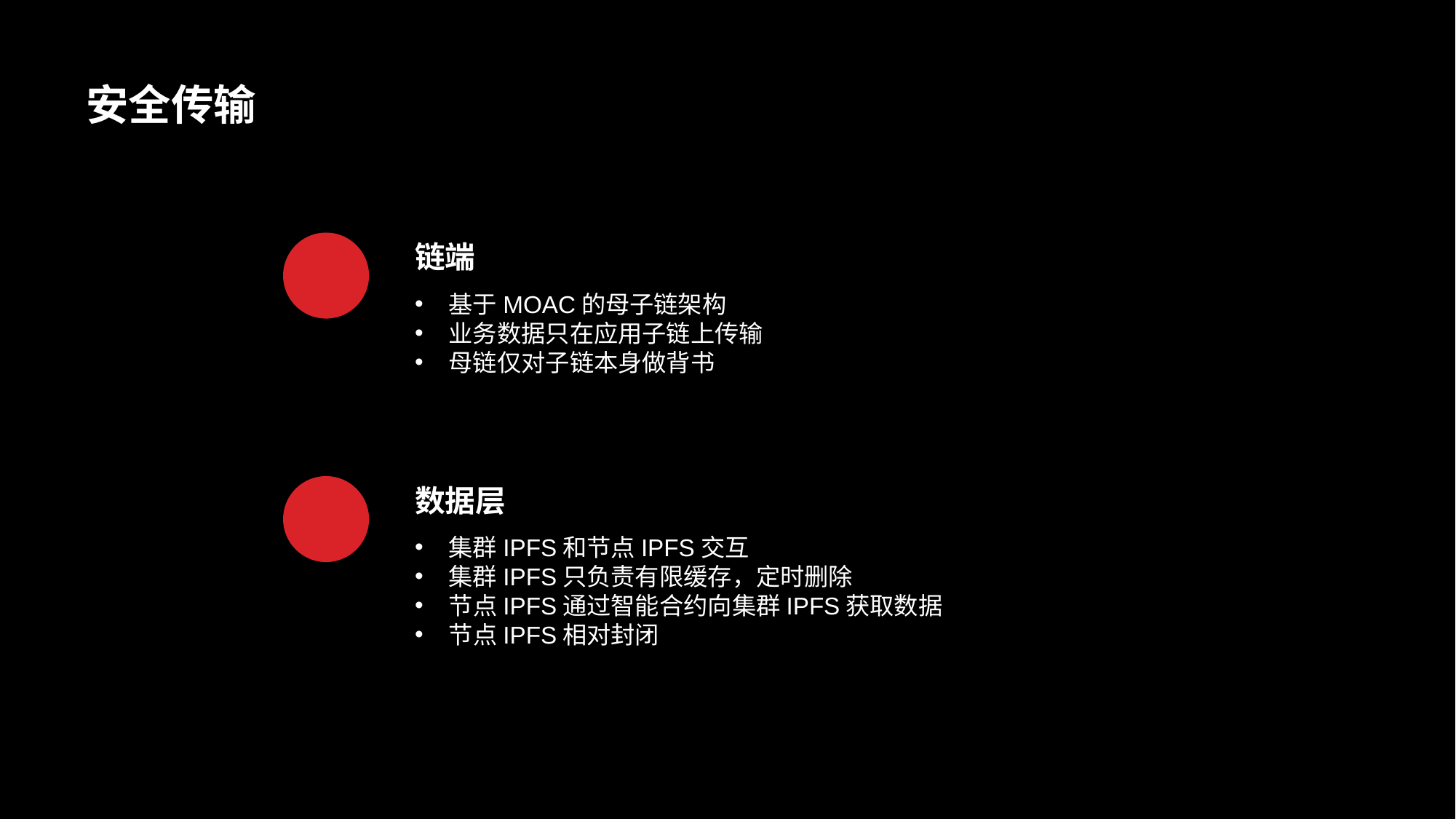

安全传输

链端

基于MOAC的母子链架构
业务数据只在应用子链上传输
母链仅对子链本身做背书

数据层

集群IPFS和节点IPFS交互
集群IPFS只负责有限缓存，定时删除
节点IPFS通过智能合约向集群IPFS获取数据
节点IPFS相对封闭